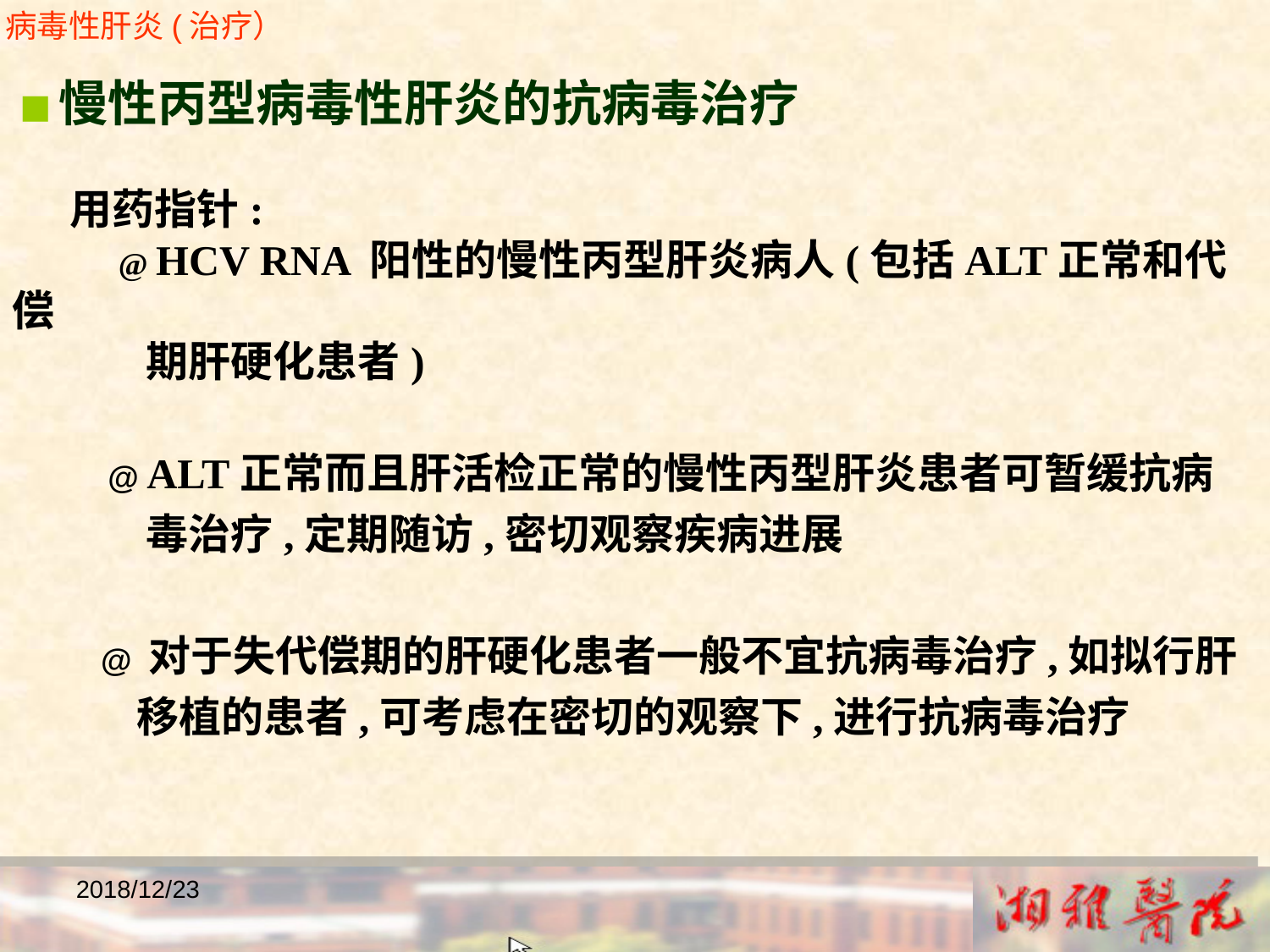

病毒性肝炎(治疗）
 ■慢性丙型病毒性肝炎的抗病毒治疗

     用药指针:
          @ HCV RNA 阳性的慢性丙型肝炎病人(包括ALT正常和代偿
             期肝硬化患者)

         @ ALT正常而且肝活检正常的慢性丙型肝炎患者可暂缓抗病
             毒治疗,定期随访,密切观察疾病进展

           @ 对于失代偿期的肝硬化患者一般不宜抗病毒治疗,如拟行肝
            移植的患者,可考虑在密切的观察下,进行抗病毒治疗

2018/12/23